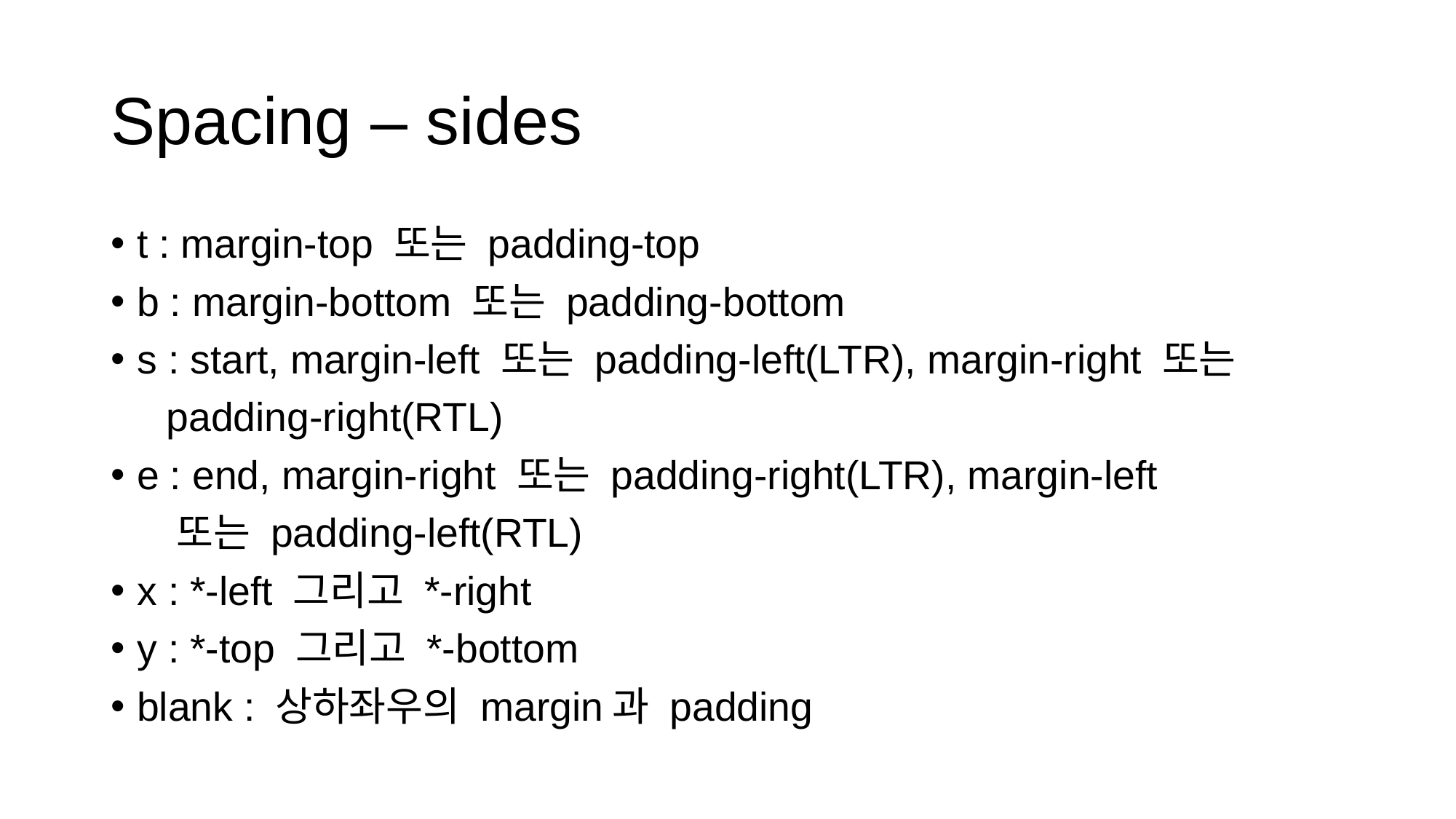

# Spacing – sides
t : margin-top 또는 padding-top
b : margin-bottom 또는 padding-bottom
s : start, margin-left 또는 padding-left(LTR), margin-right 또는
     padding-right(RTL)
e : end, margin-right 또는 padding-right(LTR), margin-left
     또는 padding-left(RTL)
x : *-left 그리고 *-right
y : *-top 그리고 *-bottom
blank : 상하좌우의 margin과 padding